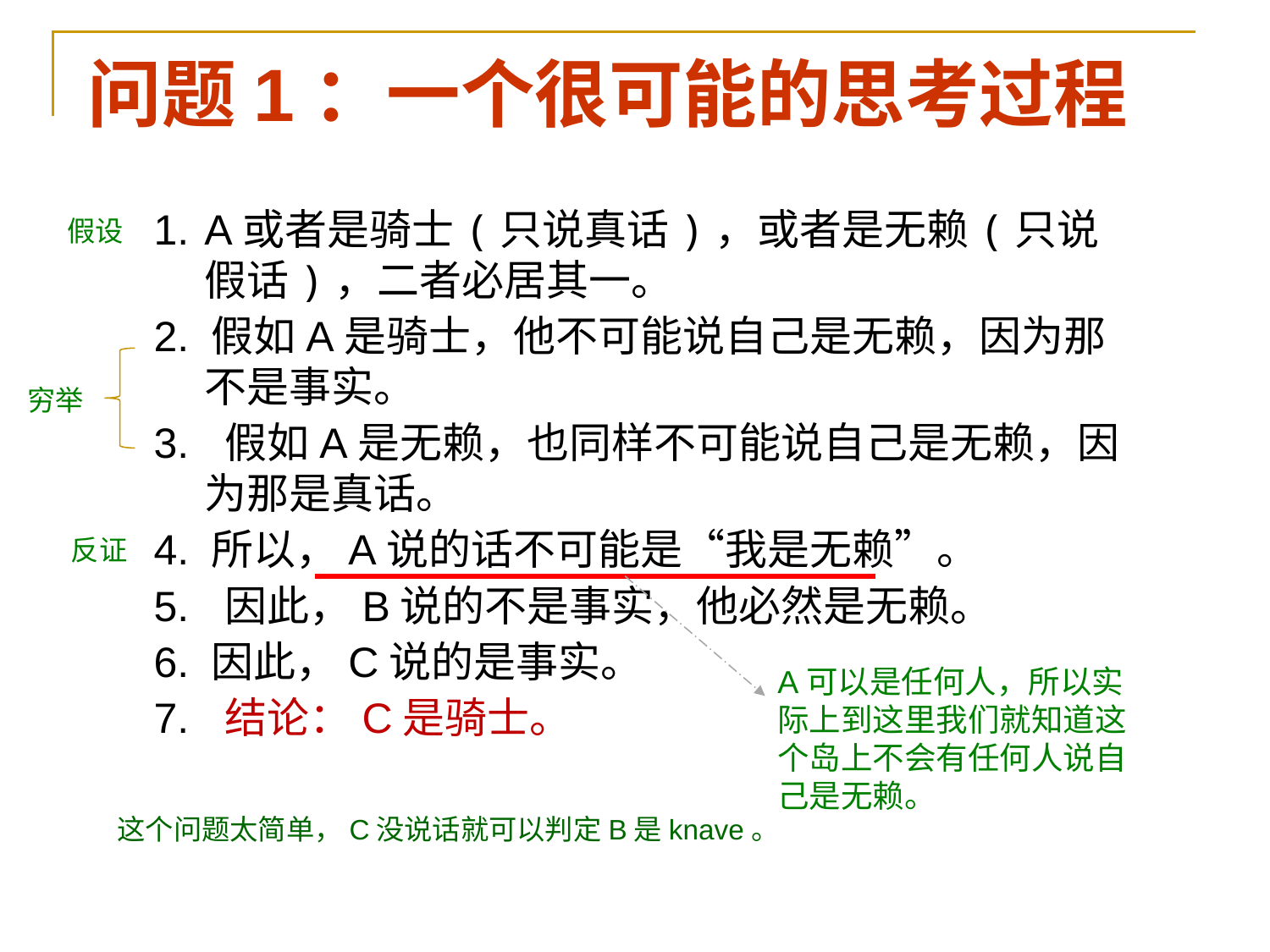

# 问题1：一个很可能的思考过程
A或者是骑士(只说真话)，或者是无赖(只说假话)，二者必居其一。
2. 假如A是骑士，他不可能说自己是无赖，因为那不是事实。
3. 假如A是无赖，也同样不可能说自己是无赖，因为那是真话。
4. 所以，A说的话不可能是“我是无赖”。
5. 因此，B说的不是事实，他必然是无赖。
6. 因此，C说的是事实。
7. 结论：C是骑士。

假设

穷举
反证
A可以是任何人，所以实际上到这里我们就知道这个岛上不会有任何人说自己是无赖。
这个问题太简单，C没说话就可以判定B是knave。